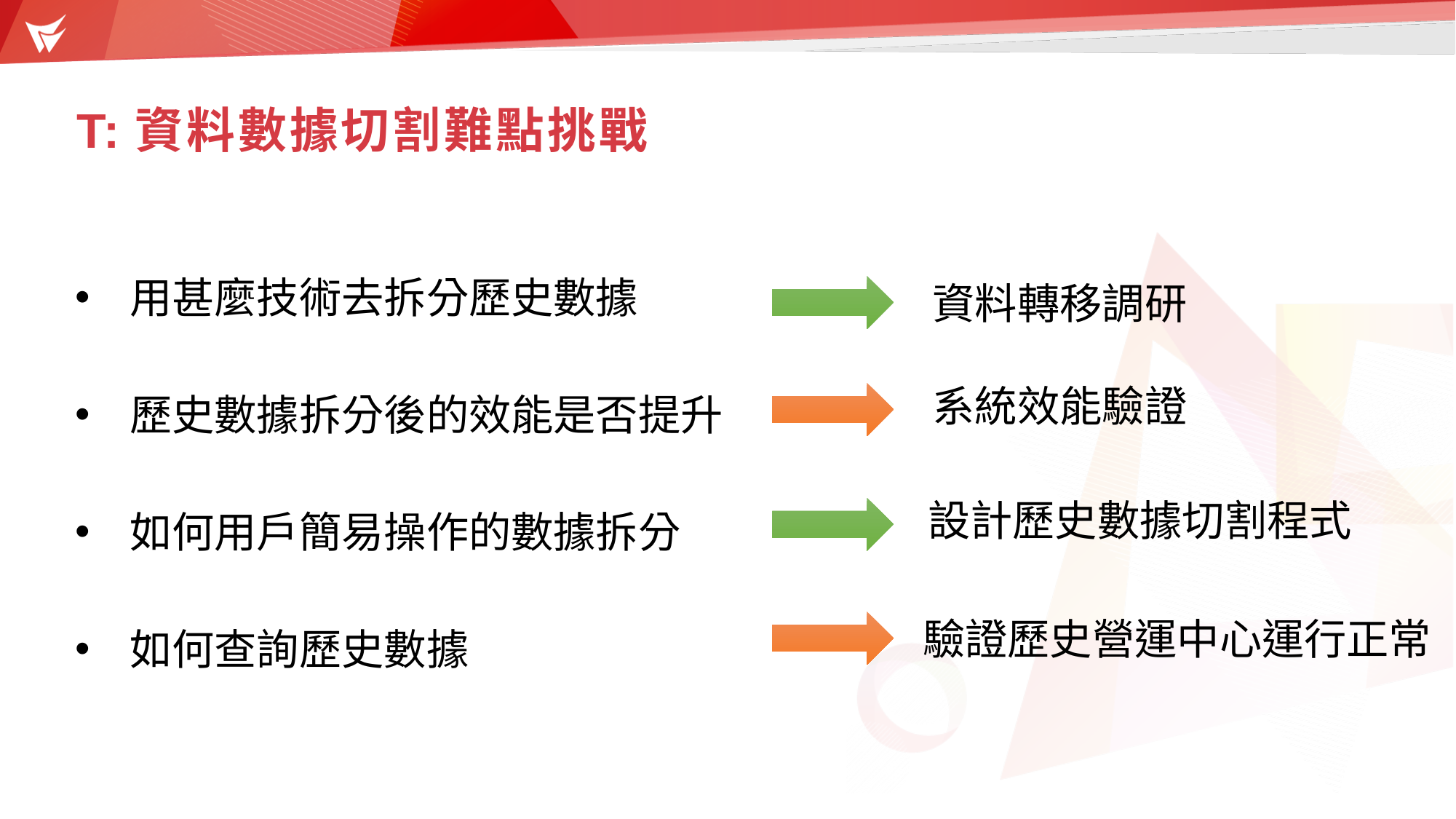

# T:資料數據切割難點挑戰
用甚麼技術去拆分歷史數據
歷史數據拆分後的效能是否提升
如何用戶簡易操作的數據拆分
如何查詢歷史數據
資料轉移調研

系統效能驗證

設計歷史數據切割程式

驗證歷史營運中心運行正常